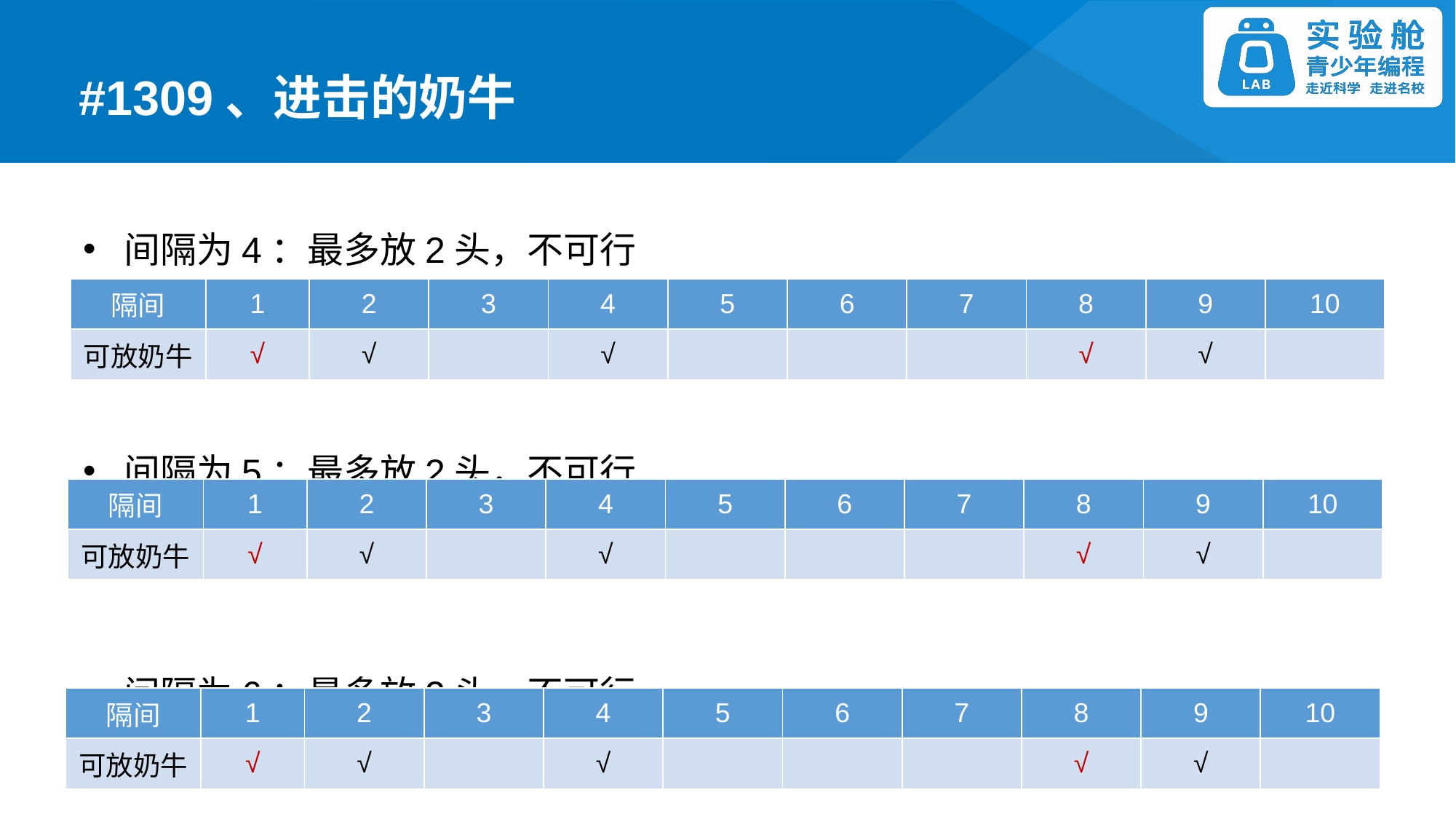

#1309、进击的奶牛
间隔为4：最多放2头，不可行

间隔为5：最多放2头，不可行

间隔为6：最多放2头，不可行

| 隔间 | 1 | 2 | 3 | 4 | 5 | 6 | 7 | 8 | 9 | 10 |
| --- | --- | --- | --- | --- | --- | --- | --- | --- | --- | --- |
| 可放奶牛 | √ | √ |  | √ |  |  |  | √ | √ |  |
| 隔间 | 1 | 2 | 3 | 4 | 5 | 6 | 7 | 8 | 9 | 10 |
| --- | --- | --- | --- | --- | --- | --- | --- | --- | --- | --- |
| 可放奶牛 | √ | √ |  | √ |  |  |  | √ | √ |  |
| 隔间 | 1 | 2 | 3 | 4 | 5 | 6 | 7 | 8 | 9 | 10 |
| --- | --- | --- | --- | --- | --- | --- | --- | --- | --- | --- |
| 可放奶牛 | √ | √ |  | √ |  |  |  | √ | √ |  |